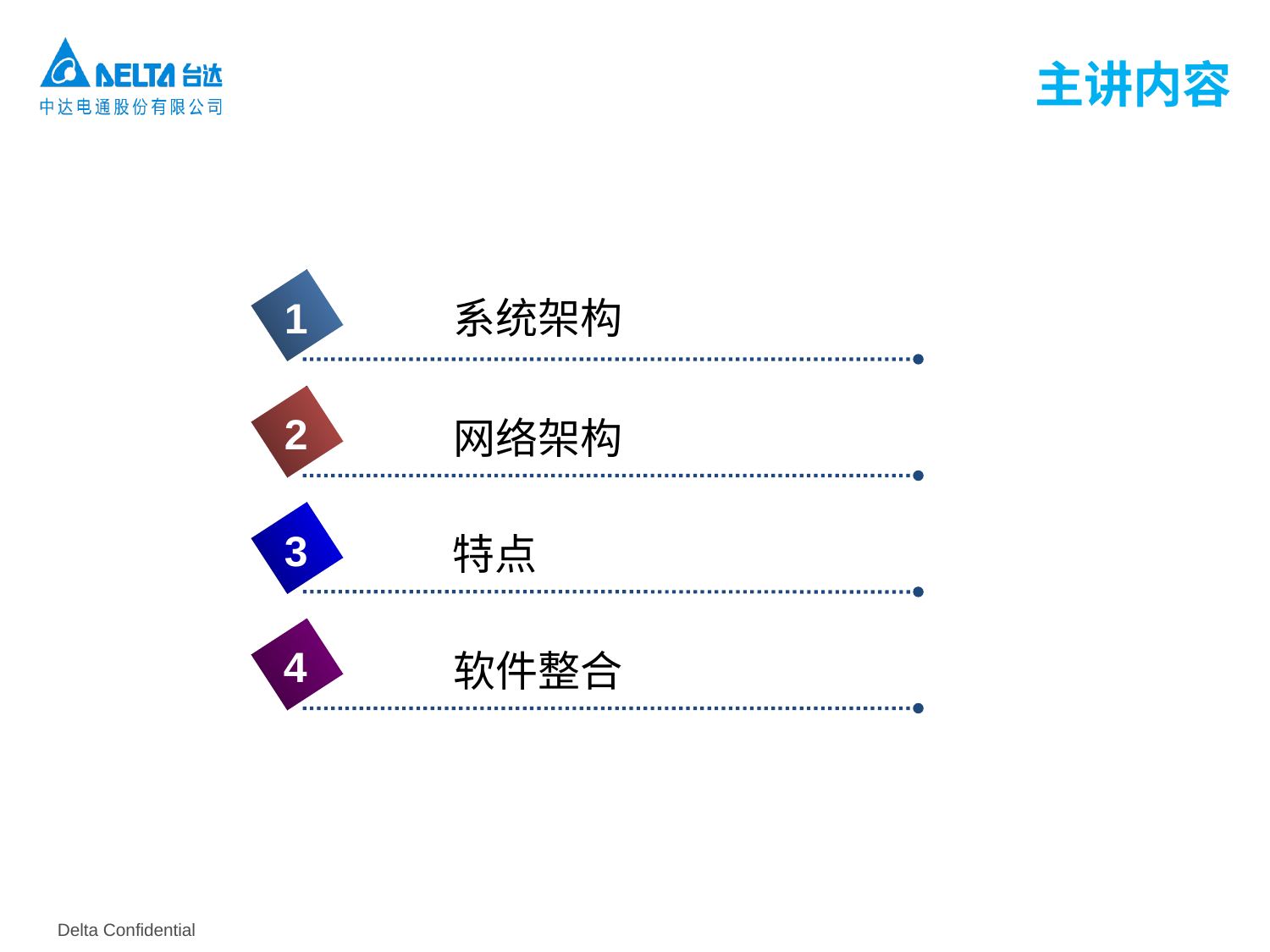

主讲内容

1
系统架构

2
网络架构

3
特点

4
软件整合